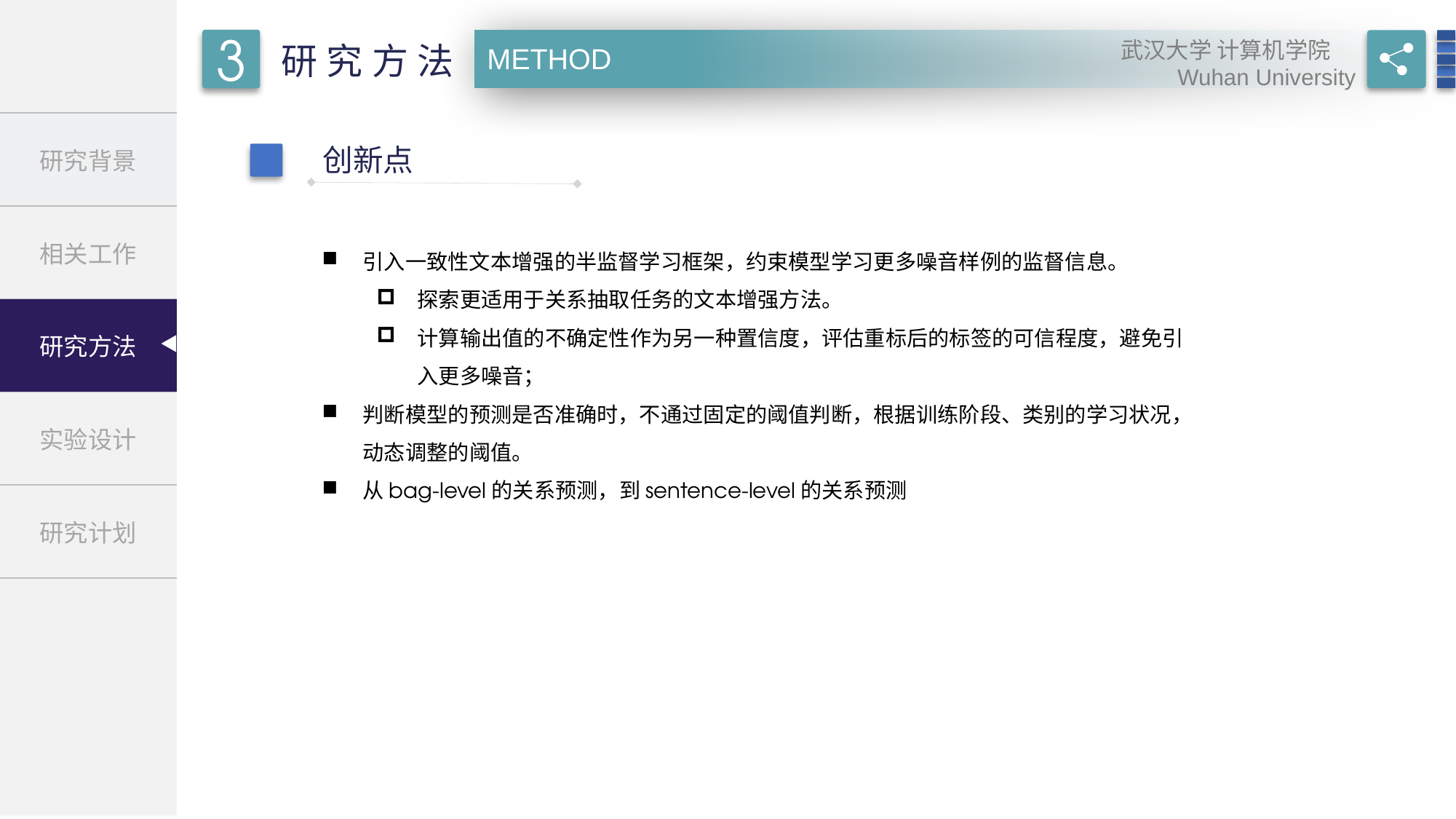

创新点

引入一致性文本增强的半监督学习框架，约束模型学习更多噪音样例的监督信息。
探索更适用于关系抽取任务的文本增强方法。
计算输出值的不确定性作为另一种置信度，评估重标后的标签的可信程度，避免引入更多噪音；
判断模型的预测是否准确时，不通过固定的阈值判断，根据训练阶段、类别的学习状况，动态调整的阈值。
从bag-level的关系预测，到sentence-level的关系预测